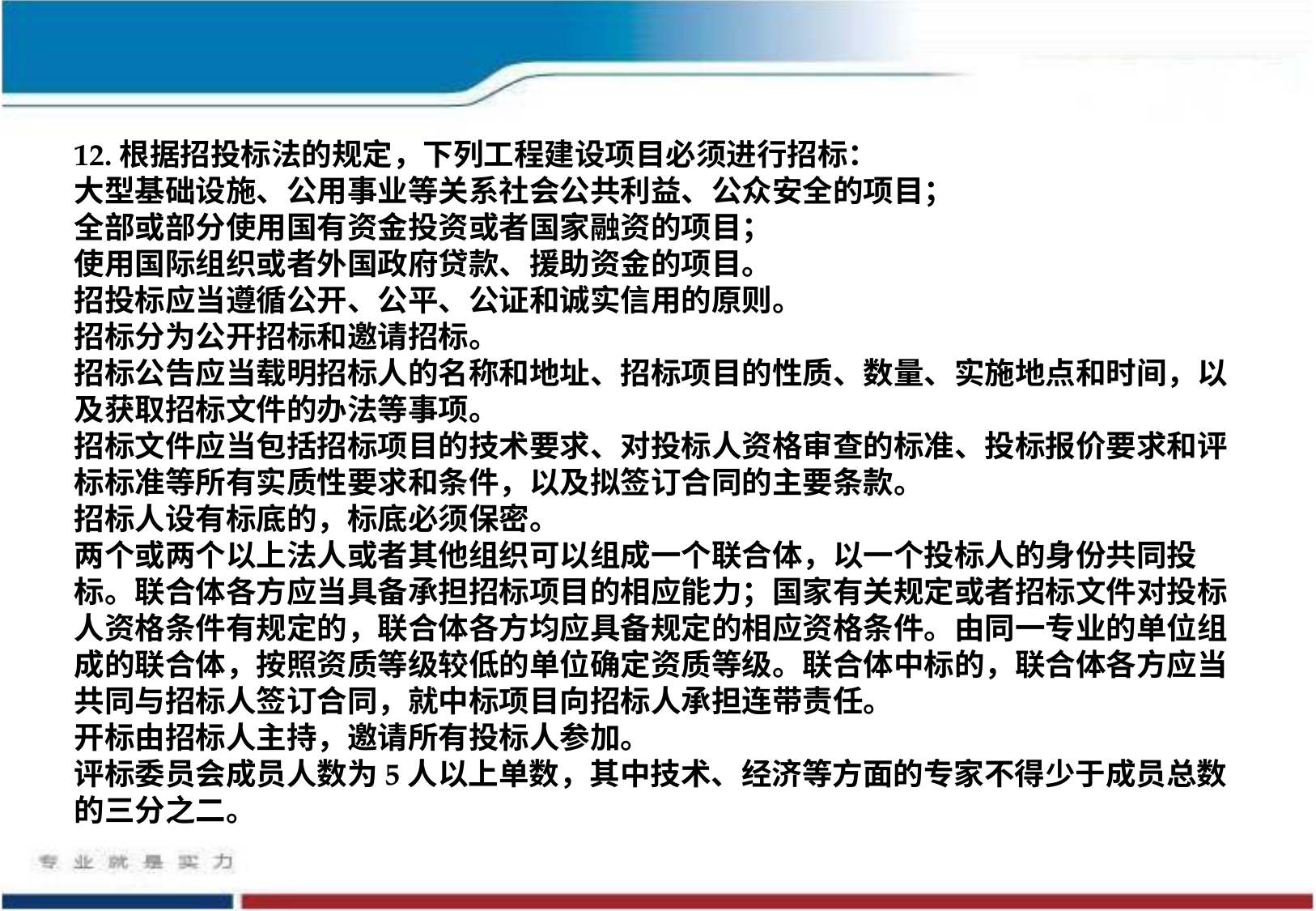

12.根据招投标法的规定，下列工程建设项目必须进行招标：
大型基础设施、公用事业等关系社会公共利益、公众安全的项目；
全部或部分使用国有资金投资或者国家融资的项目；
使用国际组织或者外国政府贷款、援助资金的项目。
招投标应当遵循公开、公平、公证和诚实信用的原则。
招标分为公开招标和邀请招标。
招标公告应当载明招标人的名称和地址、招标项目的性质、数量、实施地点和时间，以及获取招标文件的办法等事项。
招标文件应当包括招标项目的技术要求、对投标人资格审查的标准、投标报价要求和评标标准等所有实质性要求和条件，以及拟签订合同的主要条款。
招标人设有标底的，标底必须保密。
两个或两个以上法人或者其他组织可以组成一个联合体，以一个投标人的身份共同投标。联合体各方应当具备承担招标项目的相应能力；国家有关规定或者招标文件对投标人资格条件有规定的，联合体各方均应具备规定的相应资格条件。由同一专业的单位组成的联合体，按照资质等级较低的单位确定资质等级。联合体中标的，联合体各方应当共同与招标人签订合同，就中标项目向招标人承担连带责任。
开标由招标人主持，邀请所有投标人参加。
评标委员会成员人数为5人以上单数，其中技术、经济等方面的专家不得少于成员总数的三分之二。